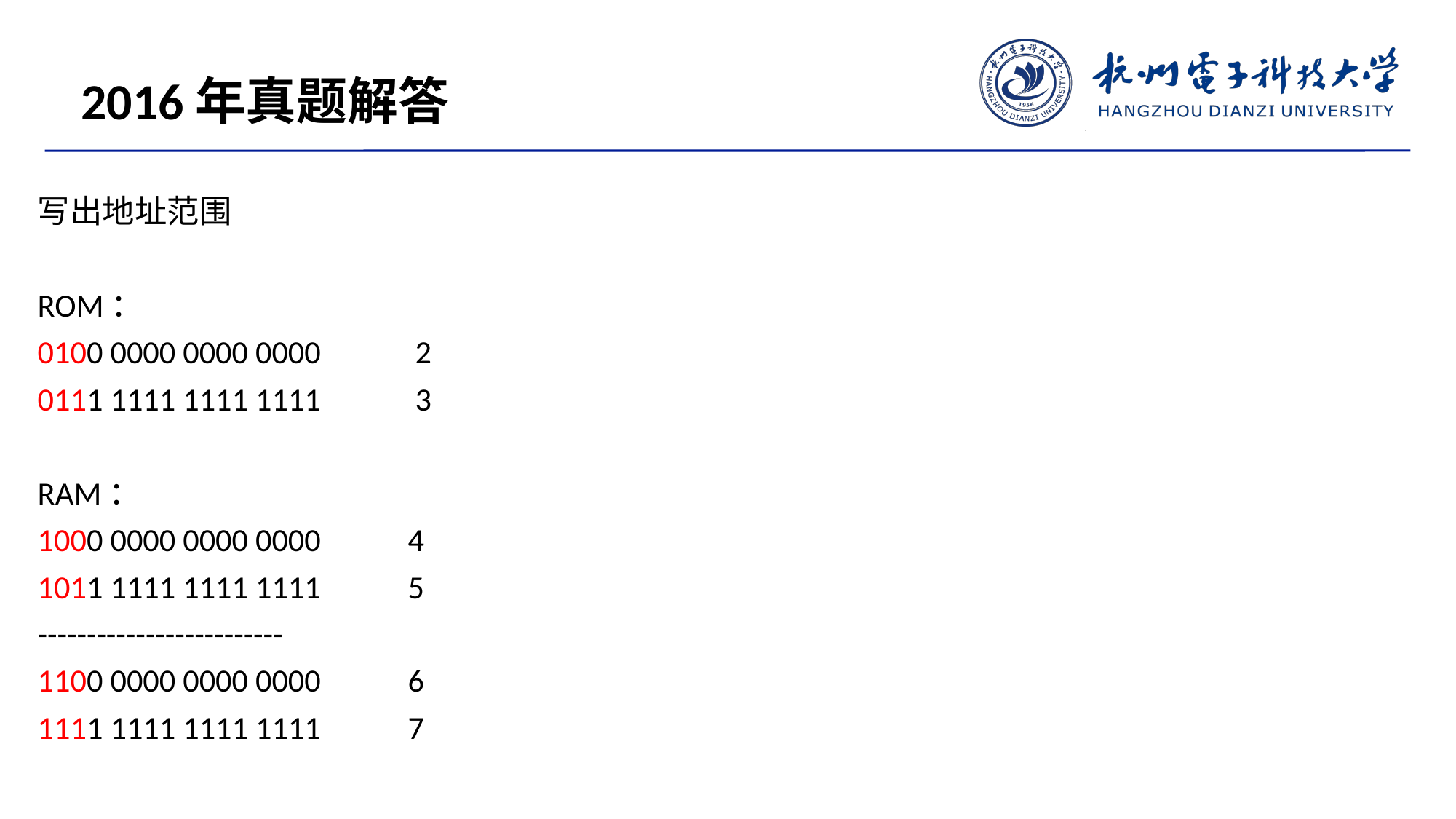

2016年真题解答
写出地址范围

ROM：
0100 0000 0000 0000             2
0111 1111 1111 1111             3

RAM：
1000 0000 0000 0000            4
1011 1111 1111 1111            5
-------------------------
1100 0000 0000 0000            6
1111 1111 1111 1111            7